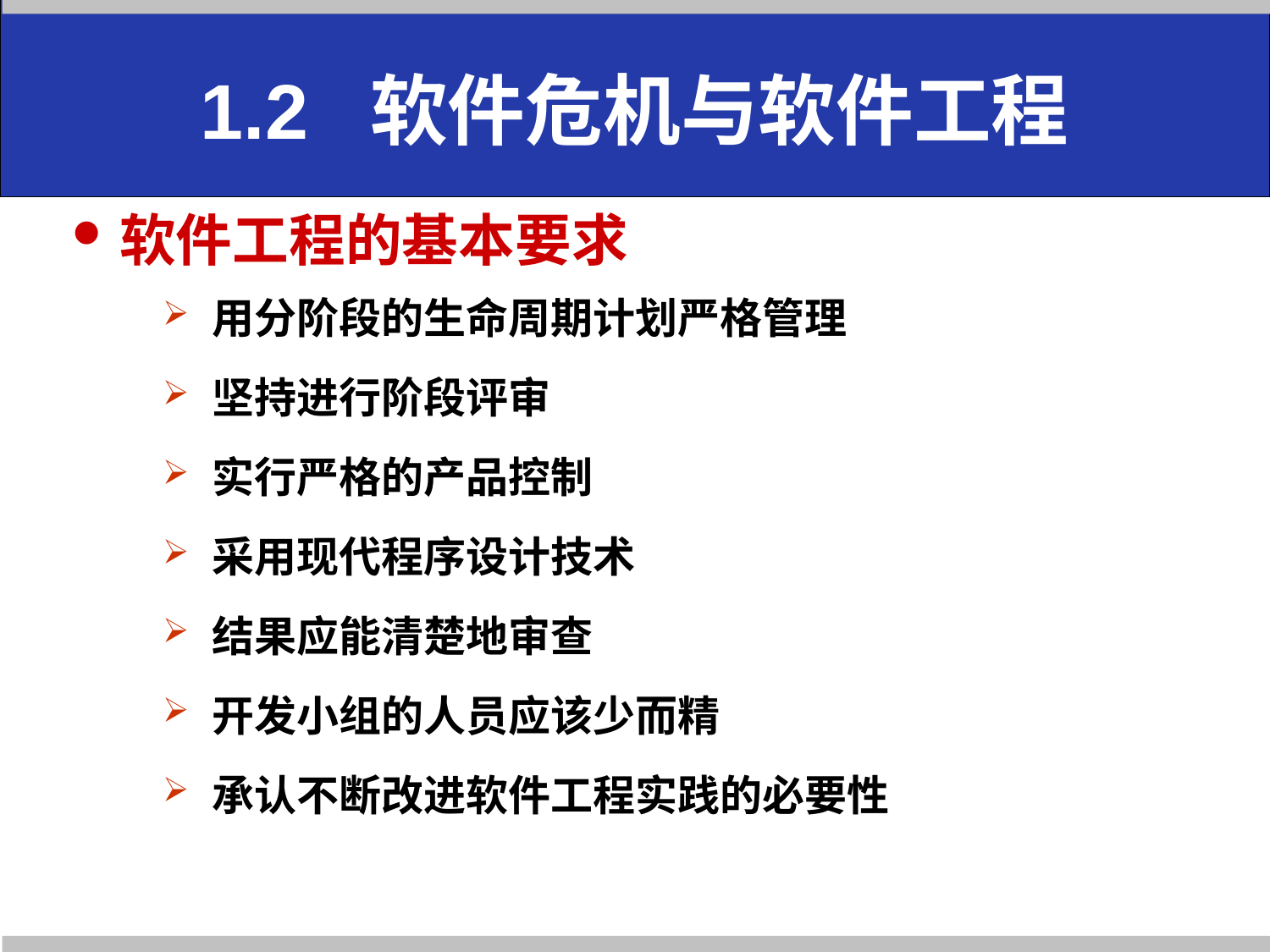

# 1.2  软件危机与软件工程
软件工程的基本要求

 用分阶段的生命周期计划严格管理
 坚持进行阶段评审
 实行严格的产品控制
 采用现代程序设计技术
 结果应能清楚地审查
 开发小组的人员应该少而精
 承认不断改进软件工程实践的必要性
43